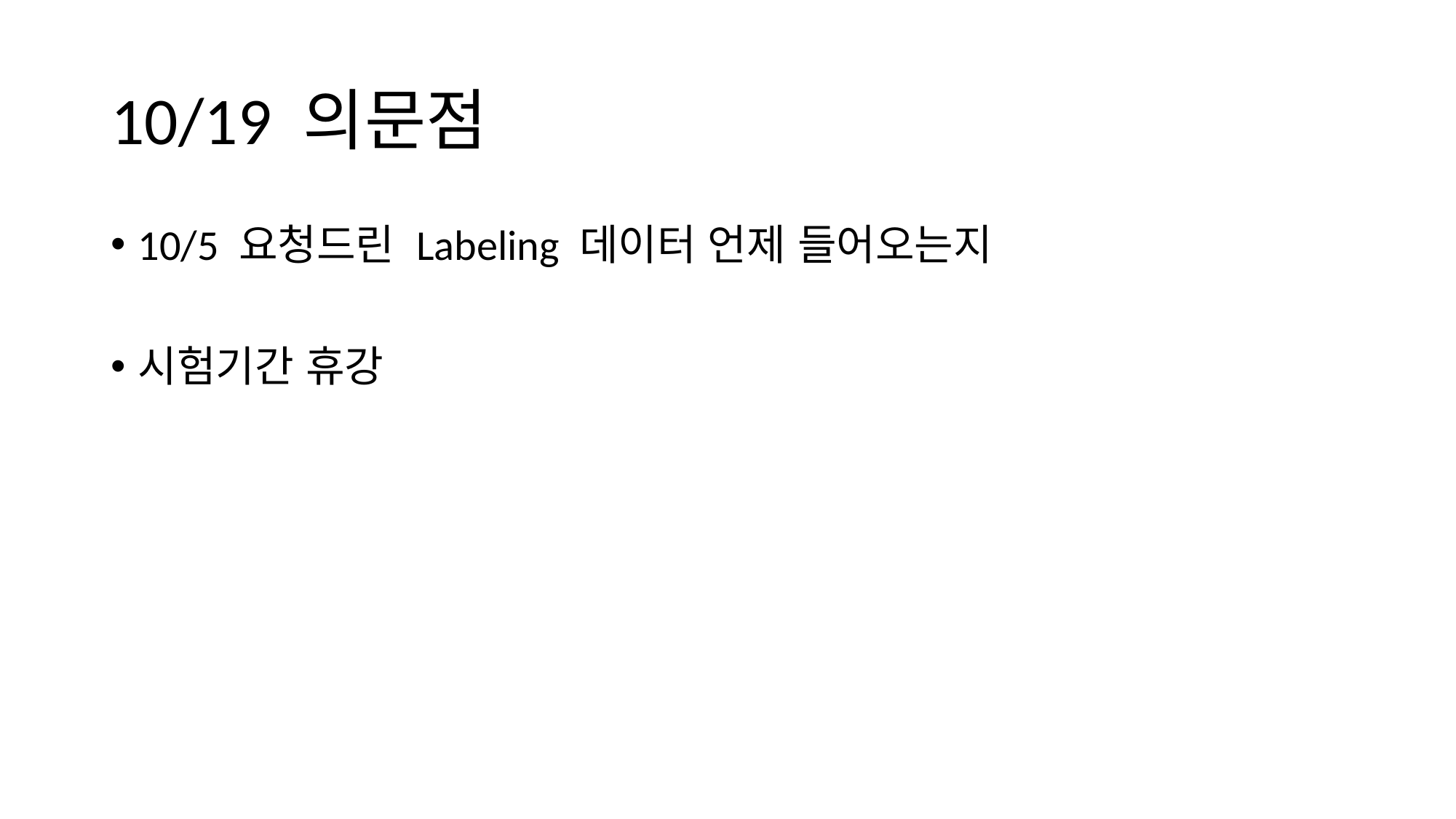

# 10/19 의문점
10/5 요청드린 Labeling 데이터 언제 들어오는지

시험기간 휴강